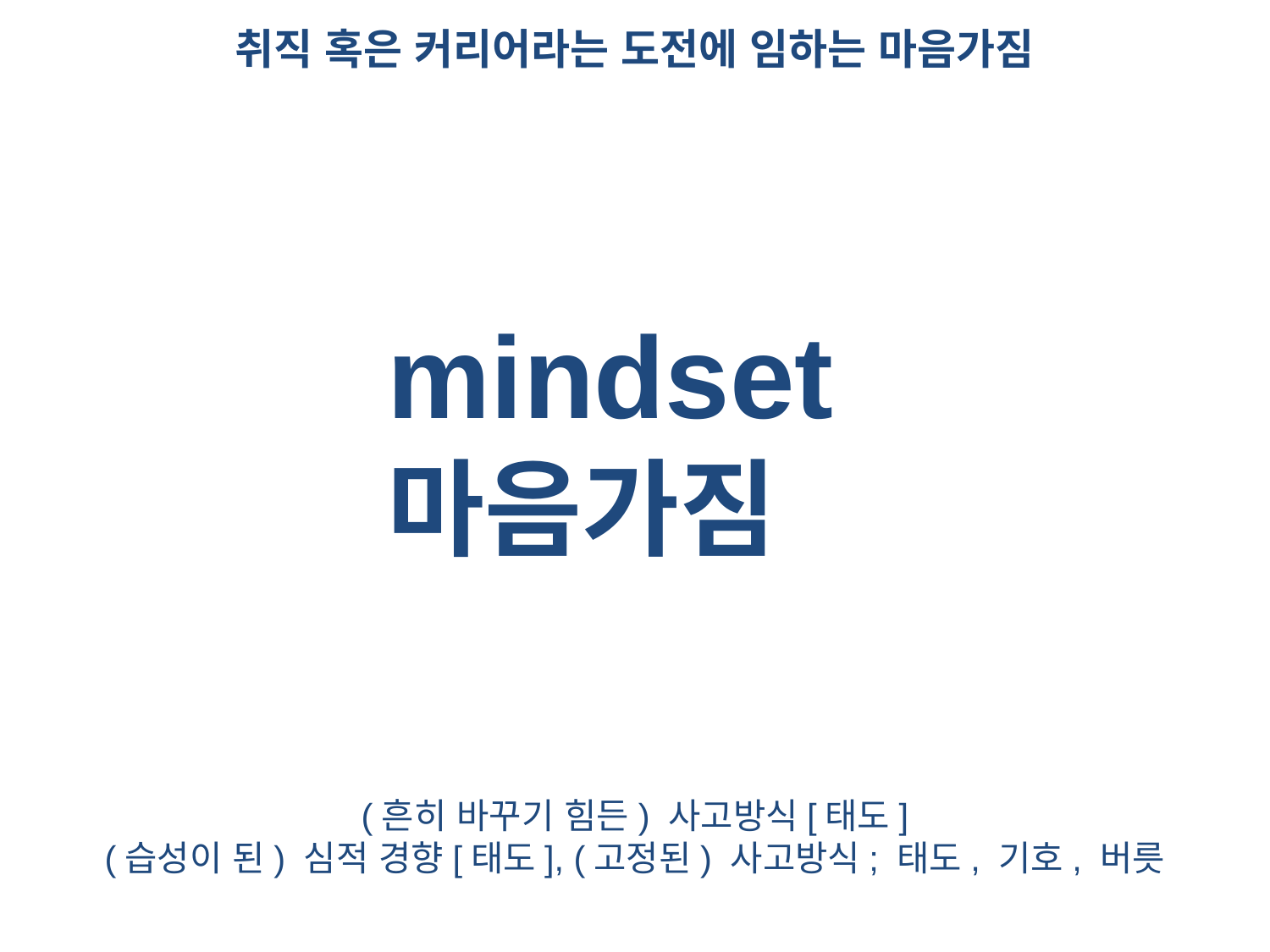

취직 혹은 커리어라는 도전에 임하는 마음가짐
mindset
마음가짐
(흔히 바꾸기 힘든) 사고방식[태도]
(습성이 된) 심적 경향[태도], (고정된) 사고방식; 태도, 기호, 버릇